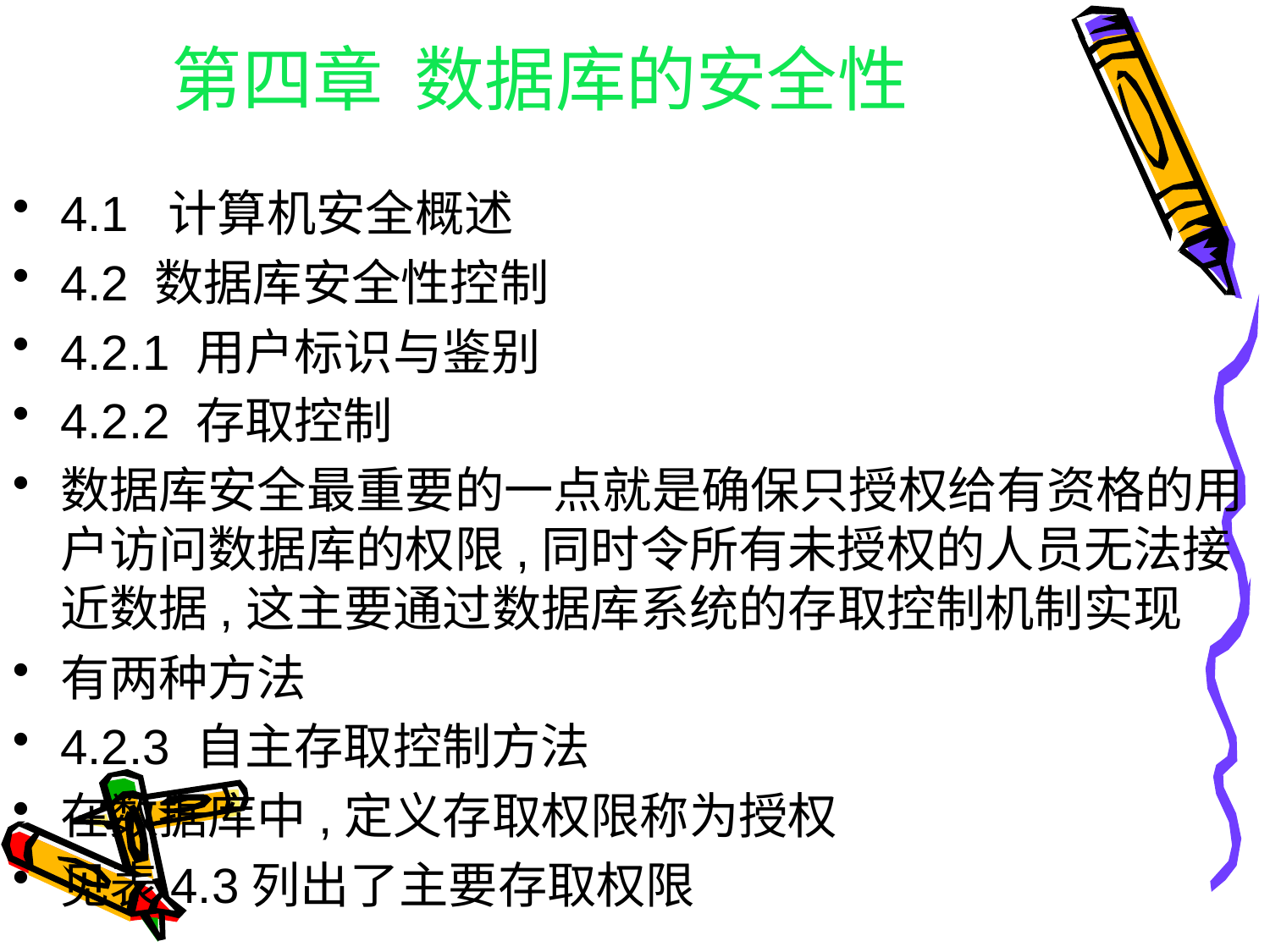

# 第四章  数据库的安全性
4.1  计算机安全概述
4.2 数据库安全性控制
4.2.1 用户标识与鉴别
4.2.2 存取控制
数据库安全最重要的一点就是确保只授权给有资格的用户访问数据库的权限,同时令所有未授权的人员无法接近数据,这主要通过数据库系统的存取控制机制实现
有两种方法
4.2.3 自主存取控制方法
在数据库中,定义存取权限称为授权
见表4.3列出了主要存取权限